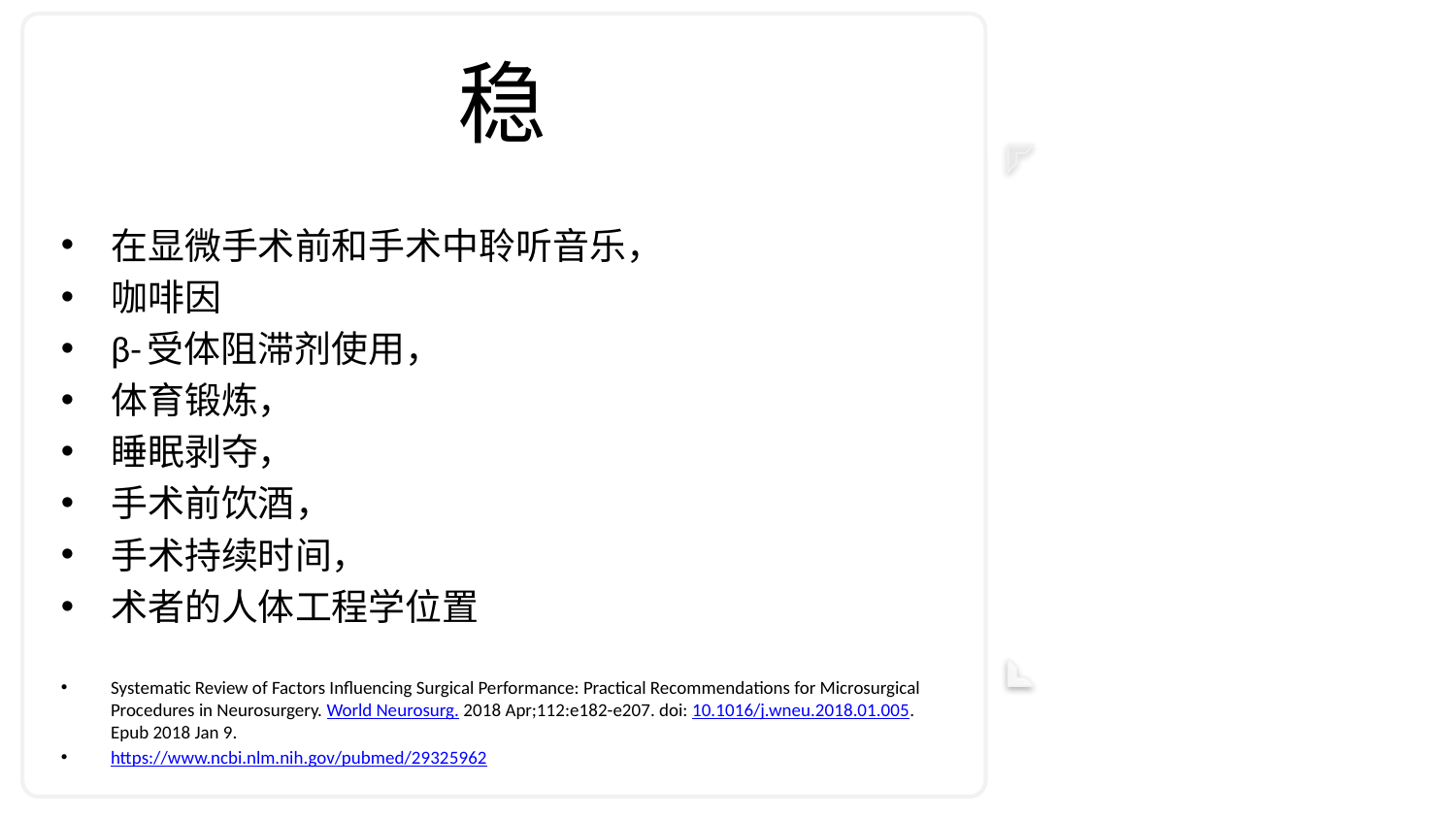

# 稳

在显微手术前和手术中聆听音乐，
咖啡因
β-受体阻滞剂使用，
体育锻炼，
睡眠剥夺，
手术前饮酒，
手术持续时间，
术者的人体工程学位置

Systematic Review of Factors Influencing Surgical Performance: Practical Recommendations for Microsurgical Procedures in Neurosurgery. World Neurosurg. 2018 Apr;112:e182-e207. doi: 10.1016/j.wneu.2018.01.005. Epub 2018 Jan 9.
https://www.ncbi.nlm.nih.gov/pubmed/29325962